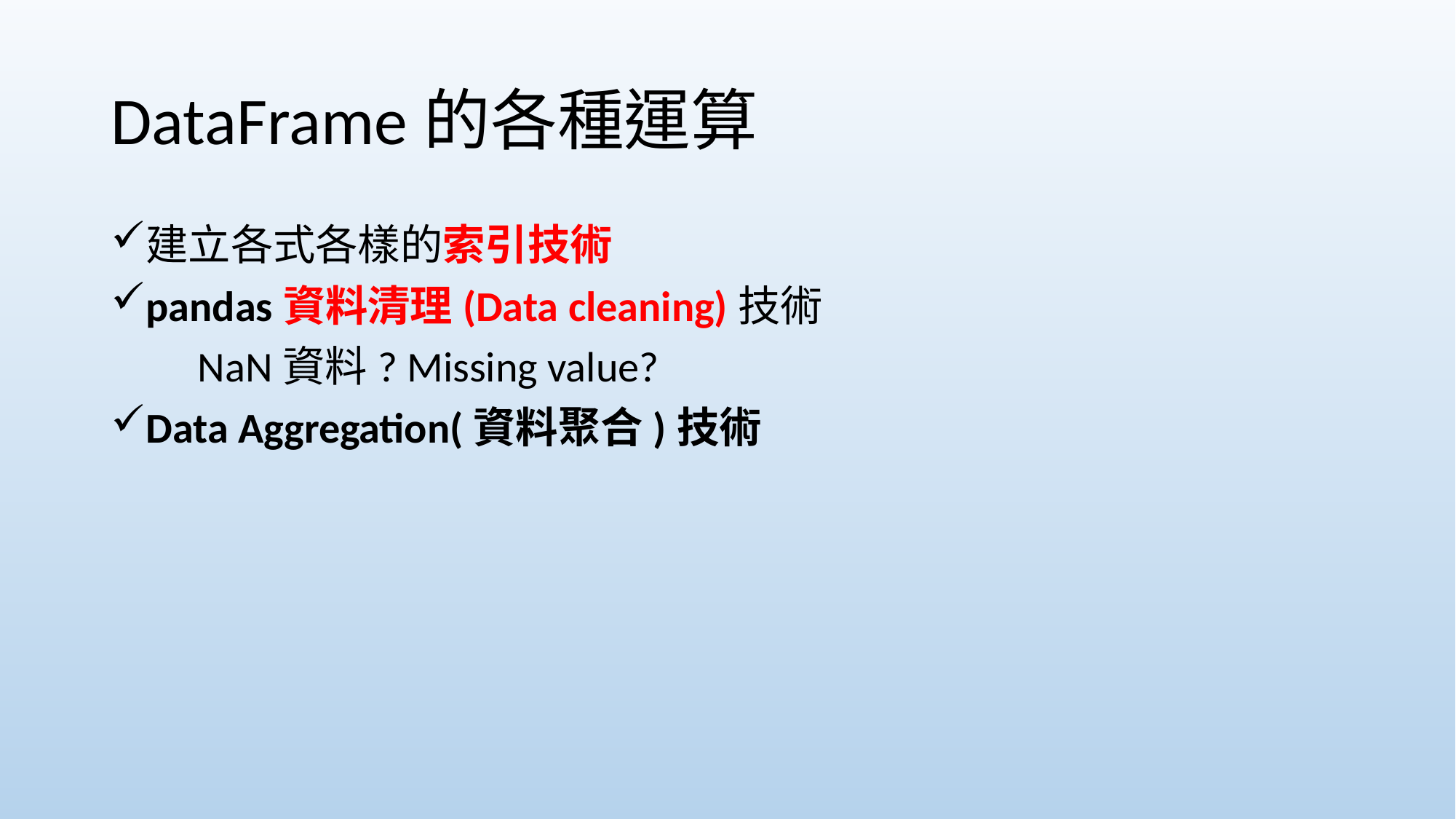

# DataFrame的各種運算
建立各式各樣的索引技術
pandas資料清理(Data cleaning)技術
         NaN資料? Missing value?
Data Aggregation(資料聚合)技術